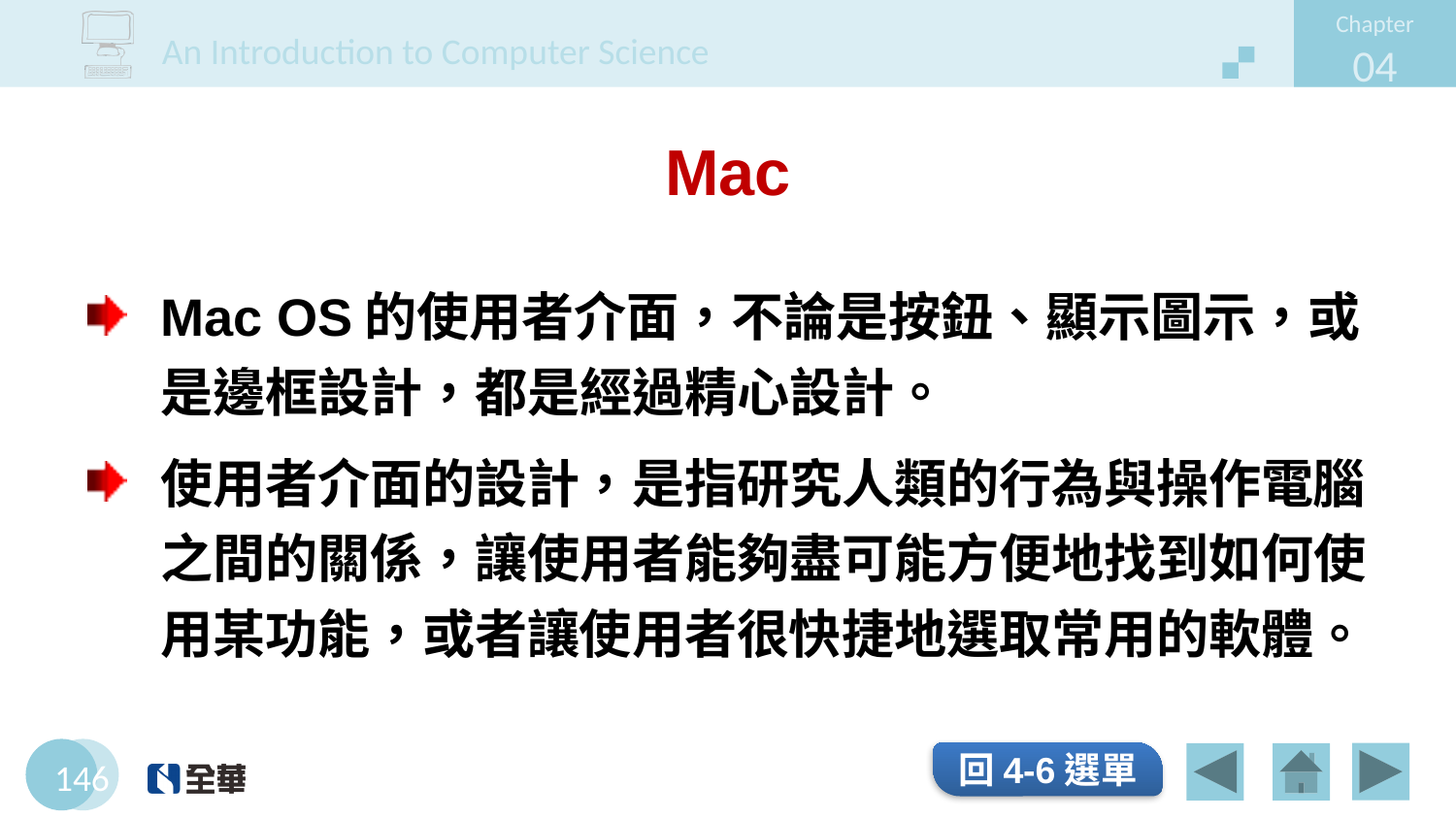

# Mac
Mac OS的使用者介面，不論是按鈕、顯示圖示，或是邊框設計，都是經過精心設計。
使用者介面的設計，是指研究人類的行為與操作電腦之間的關係，讓使用者能夠盡可能方便地找到如何使用某功能，或者讓使用者很快捷地選取常用的軟體。
回4-6選單